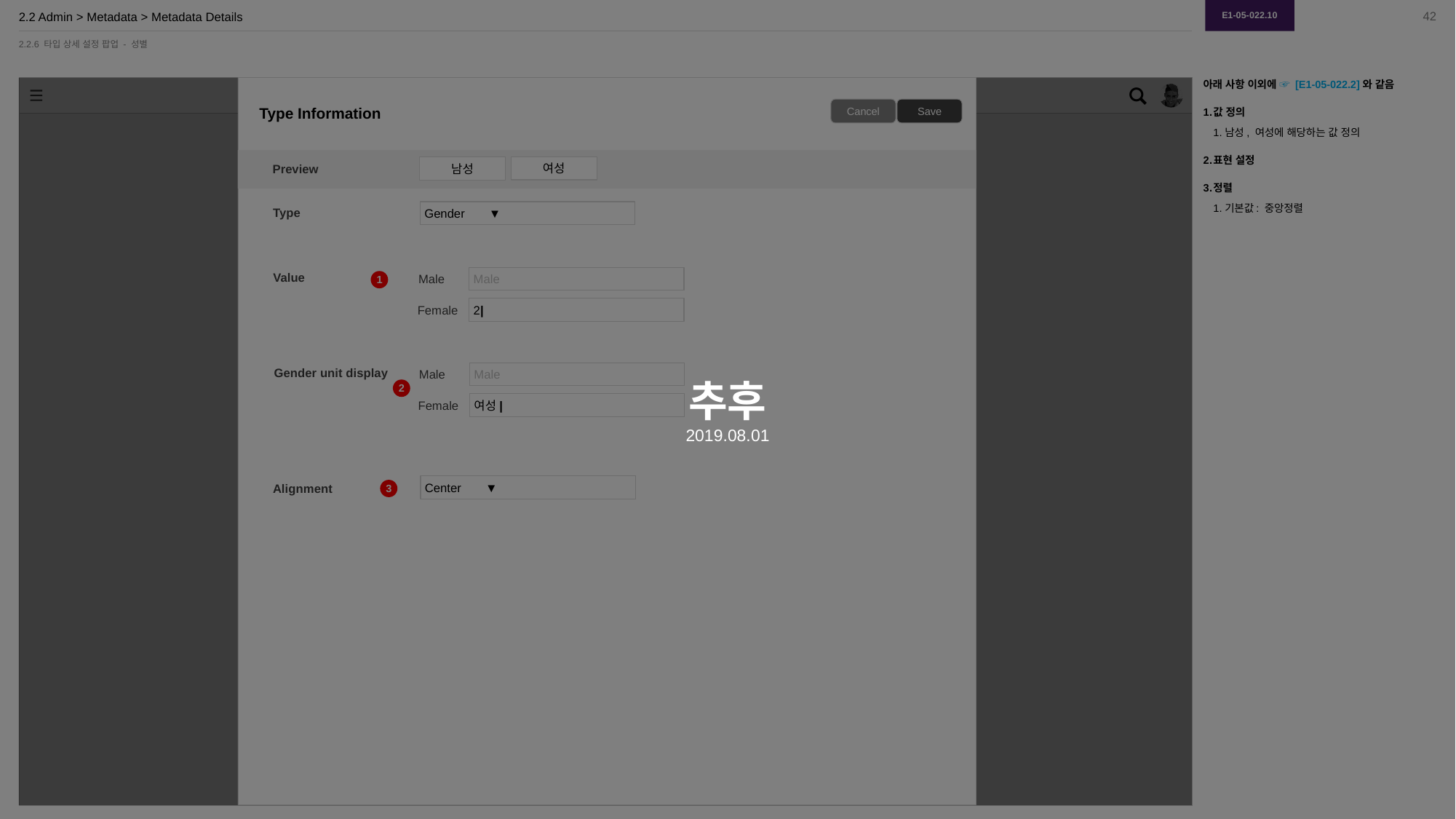

추후
2019.08.01
E1-05-022.10
42
# 2.2 Admin > Metadata > Metadata Details
2.2.6 타입 상세 설정 팝업 - 성별
Type Information
아래 사항 이외에 ☞ [E1-05-022.2]와 같음
값 정의
남성, 여성에 해당하는 값 정의
표현 설정
정렬
기본값: 중앙정렬
Cancel
Save

여성
남성
Preview
Gender       ▼
Type
Male
Value
Male
1
2|
Female
Male
Gender unit display
Male
2
여성|
Female
Center       ▼
3
Alignment
코드테이블과 기능이 겹침